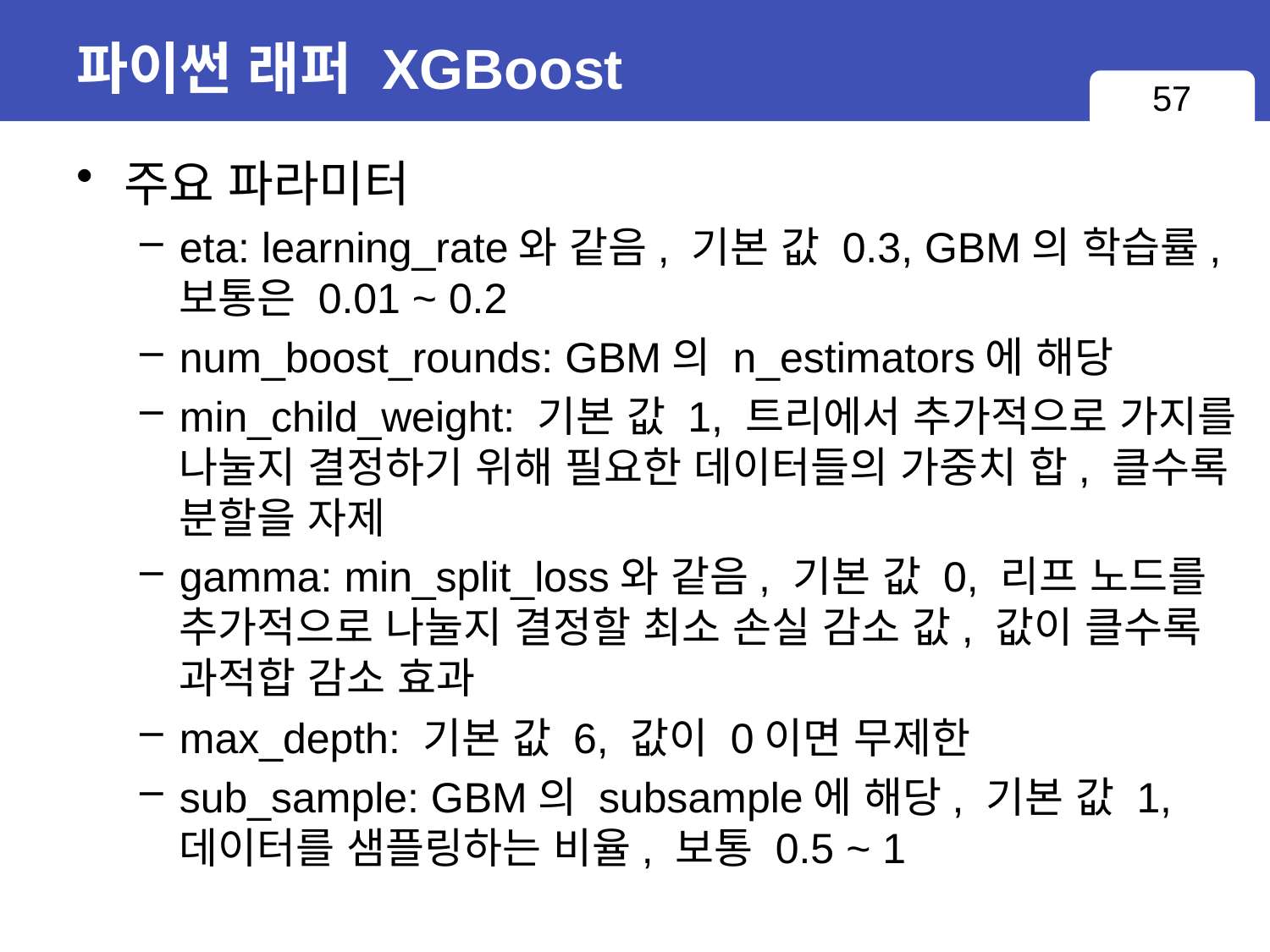

# 파이썬 래퍼 XGBoost
57
주요 파라미터
eta: learning_rate와 같음, 기본 값 0.3, GBM의 학습률, 보통은 0.01 ~ 0.2
num_boost_rounds: GBM의 n_estimators에 해당
min_child_weight: 기본 값 1, 트리에서 추가적으로 가지를 나눌지 결정하기 위해 필요한 데이터들의 가중치 합, 클수록 분할을 자제
gamma: min_split_loss와 같음, 기본 값 0, 리프 노드를 추가적으로 나눌지 결정할 최소 손실 감소 값, 값이 클수록 과적합 감소 효과
max_depth: 기본 값 6, 값이 0이면 무제한
sub_sample: GBM의 subsample에 해당, 기본 값 1, 데이터를 샘플링하는 비율, 보통 0.5 ~ 1